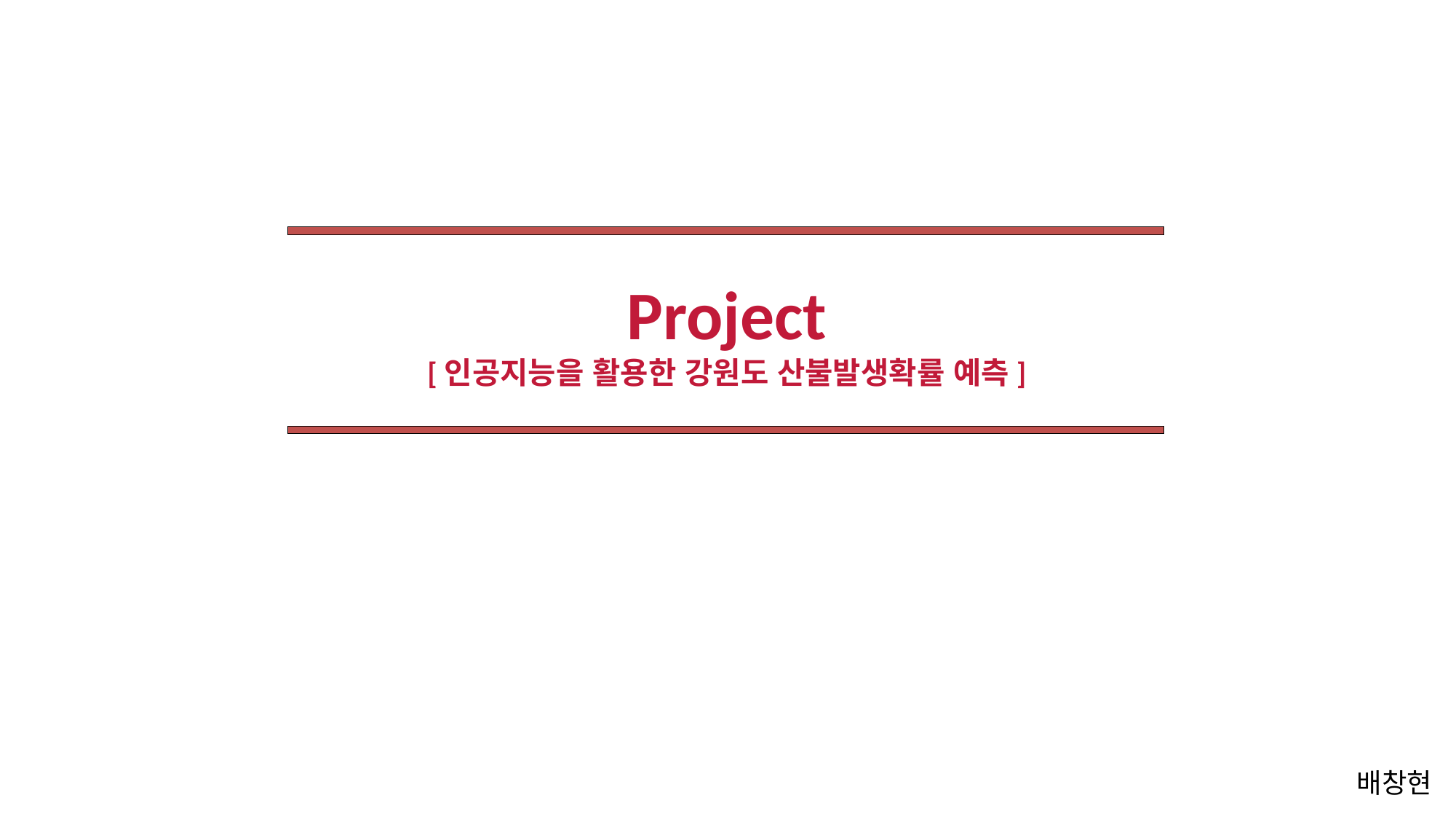

# Project [인공지능을 활용한 강원도 산불발생확률 예측]

배창현